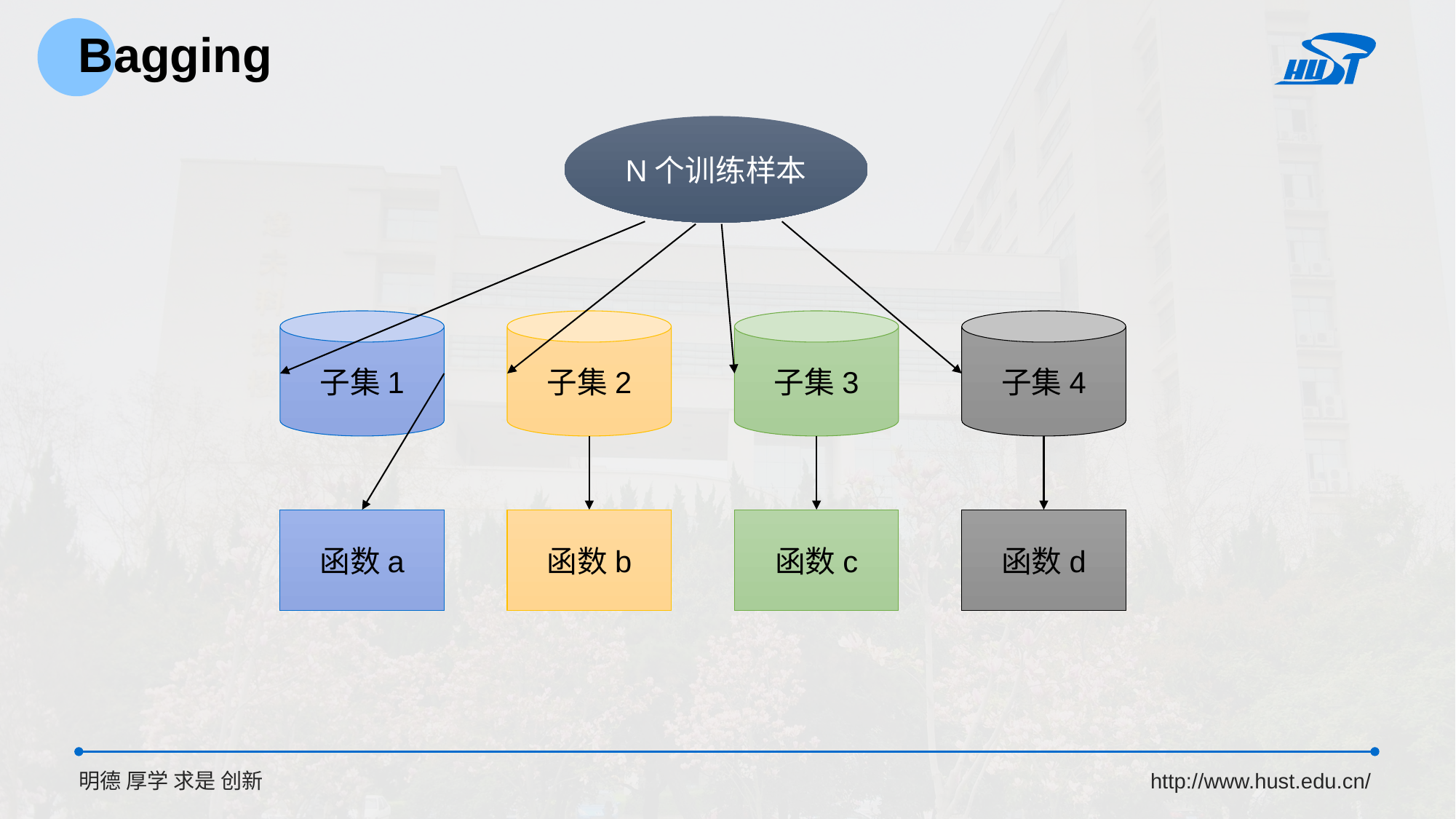

Bagging
N个训练样本
子集1
子集2
子集3
子集4
函数a
函数b
函数c
函数d